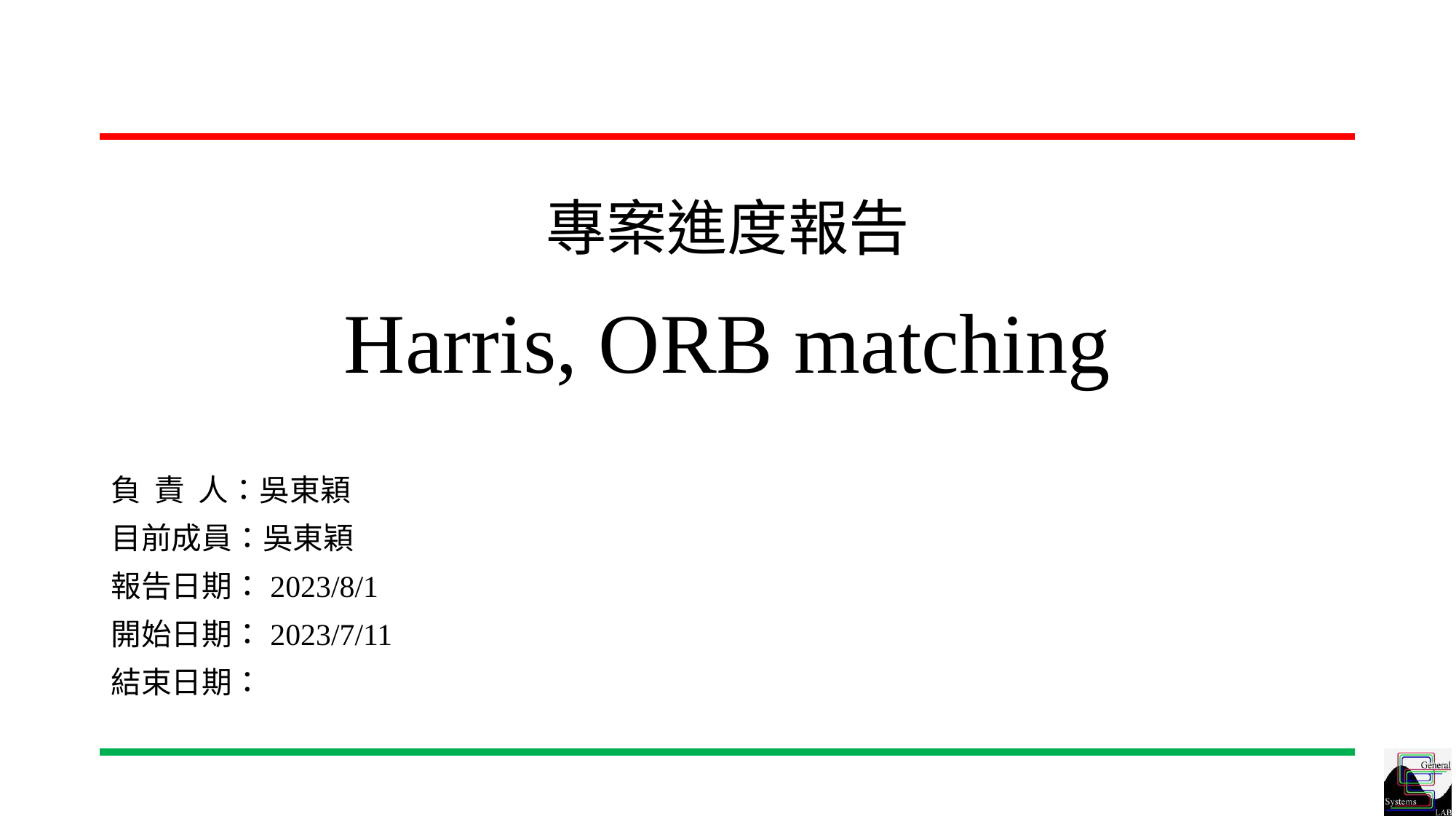

# 專案進度報告 Harris, ORB matching
負  責  人：吳東穎
目前成員：吳東穎
報告日期：2023/8/1
開始日期：2023/7/11
結束日期：